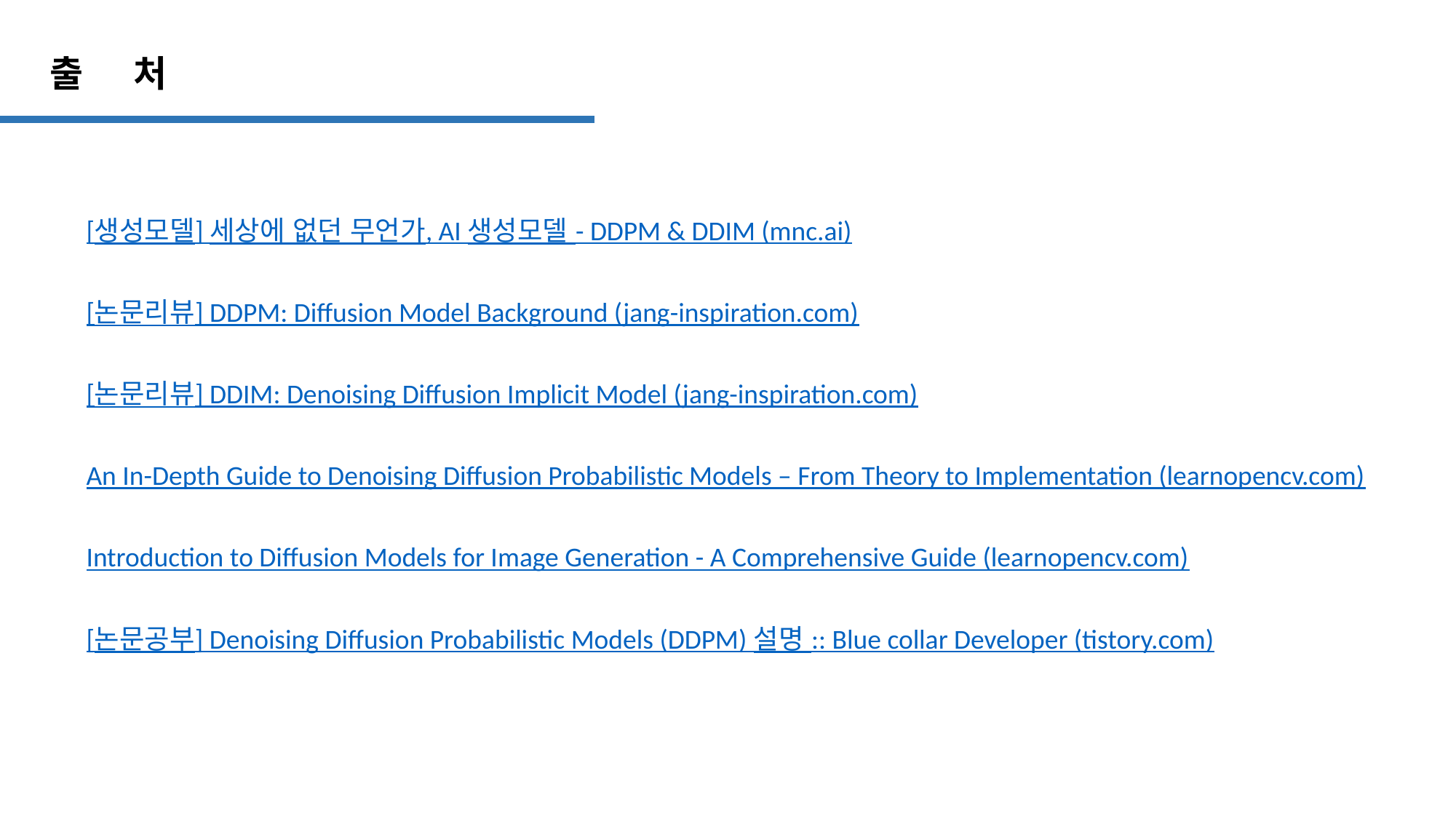

출     처
[생성모델] 세상에 없던 무언가, AI 생성모델 - DDPM & DDIM (mnc.ai)
[논문리뷰] DDPM: Diffusion Model Background (jang-inspiration.com)
[논문리뷰] DDIM: Denoising Diffusion Implicit Model (jang-inspiration.com)
An In-Depth Guide to Denoising Diffusion Probabilistic Models – From Theory to Implementation (learnopencv.com)
Introduction to Diffusion Models for Image Generation - A Comprehensive Guide (learnopencv.com)
[논문공부] Denoising Diffusion Probabilistic Models (DDPM) 설명 :: Blue collar Developer (tistory.com)